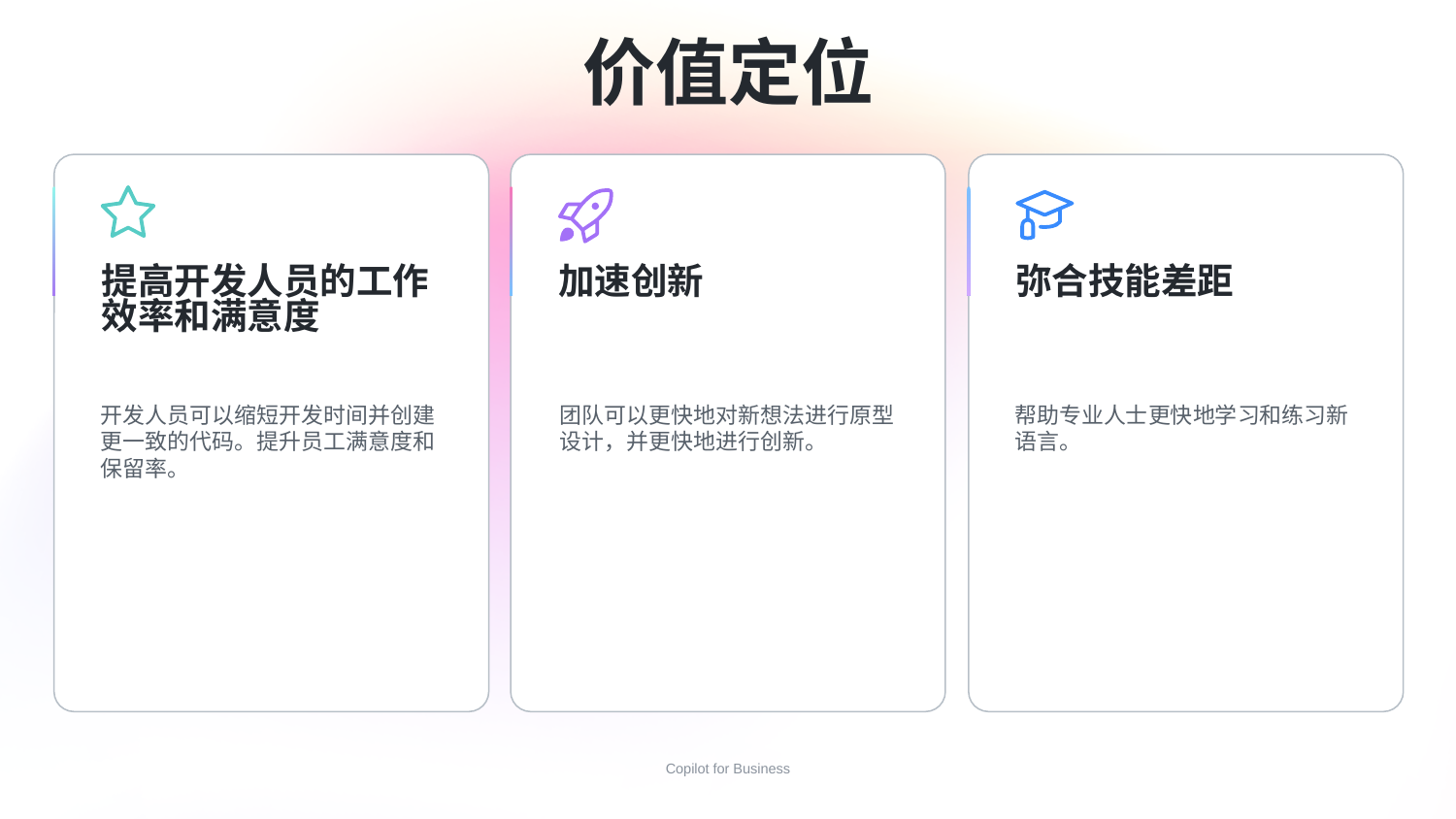

# 价值定位

提高开发人员的工作效率和满意度
加速创新
弥合技能差距
开发人员可以缩短开发时间并创建更一致的代码。提升员工满意度和保留率。
团队可以更快地对新想法进行原型设计，并更快地进行创新。
帮助专业人士更快地学习和练习新语言。